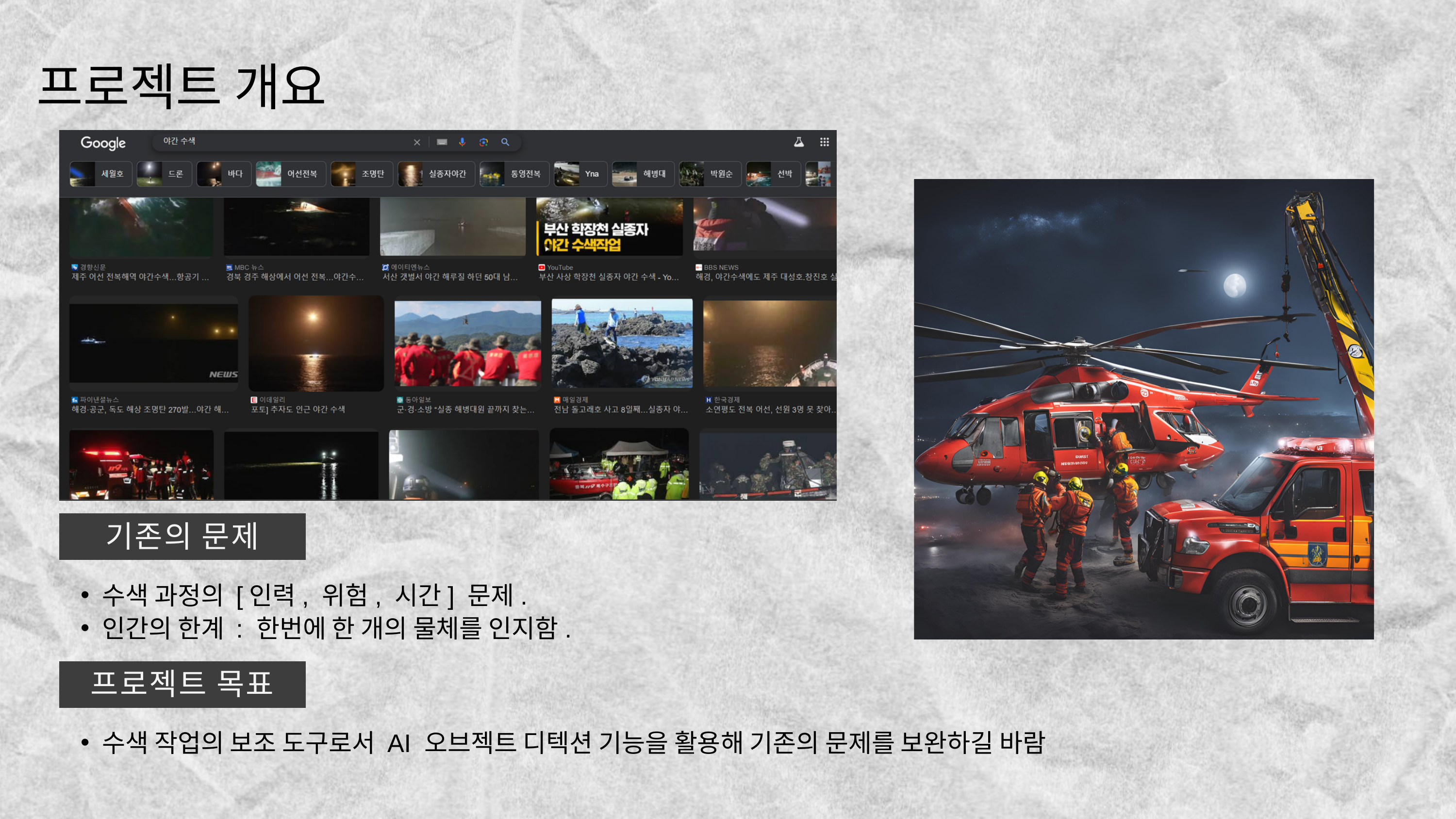

프로젝트 개요

기존의 문제
수색 과정의 [인력, 위험, 시간] 문제.
인간의 한계 : 한번에 한 개의 물체를 인지함.

프로젝트 목표
수색 작업의 보조 도구로서 AI 오브젝트 디텍션 기능을 활용해 기존의 문제를 보완하길 바람